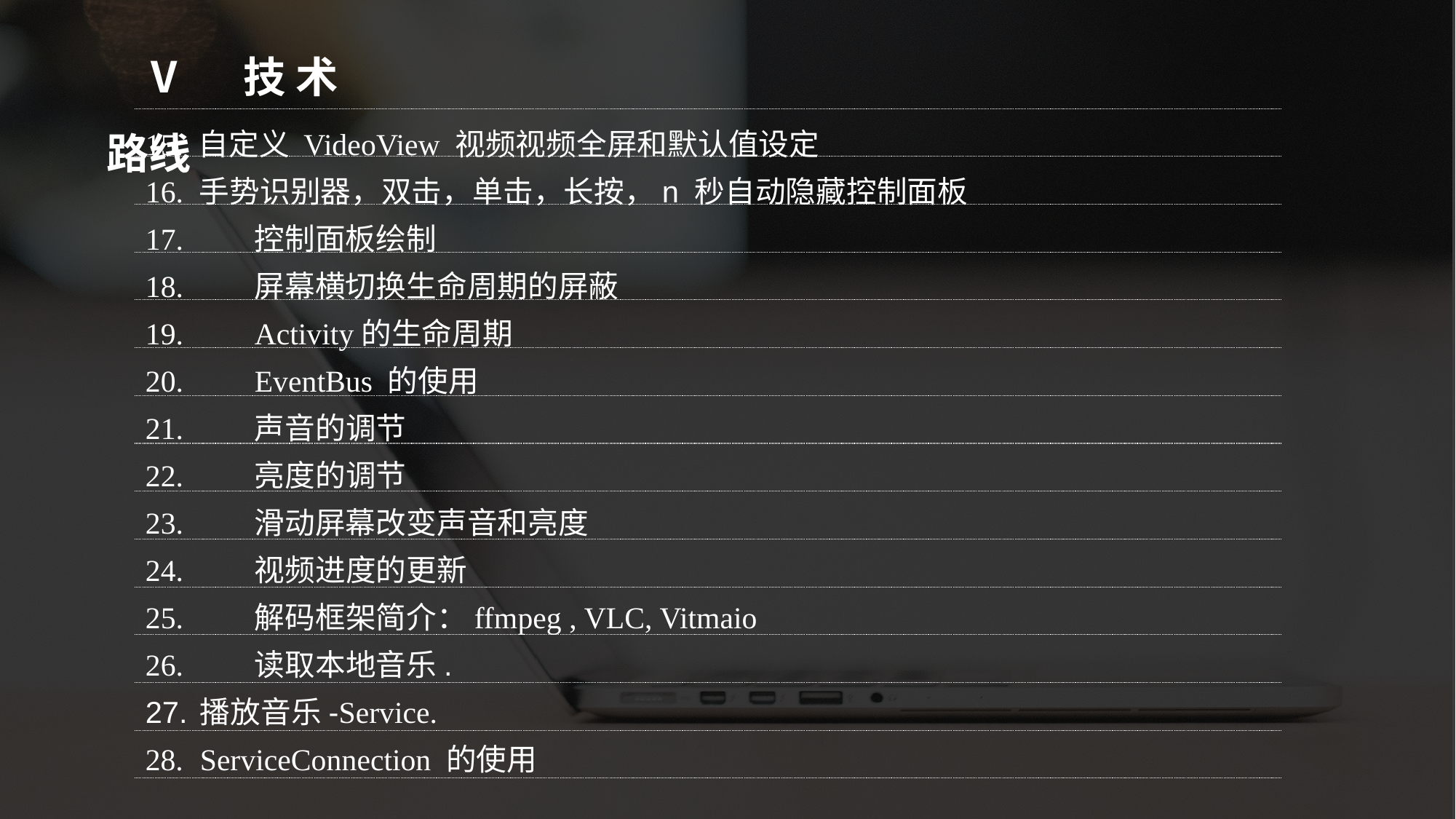

Ⅴ  技术路线
15. 自定义 VideoView 视频视频全屏和默认值设定
16. 手势识别器，双击，单击，长按，n 秒自动隐藏控制面板
17.	控制面板绘制
18.	屏幕横切换生命周期的屏蔽
19.	Activity的生命周期
20.	EventBus 的使用
21.	声音的调节
22.	亮度的调节
23.	滑动屏幕改变声音和亮度
24.	视频进度的更新
25.	解码框架简介：ffmpeg , VLC, Vitmaio
26.	读取本地音乐.
播放音乐-Service.
ServiceConnection 的使用